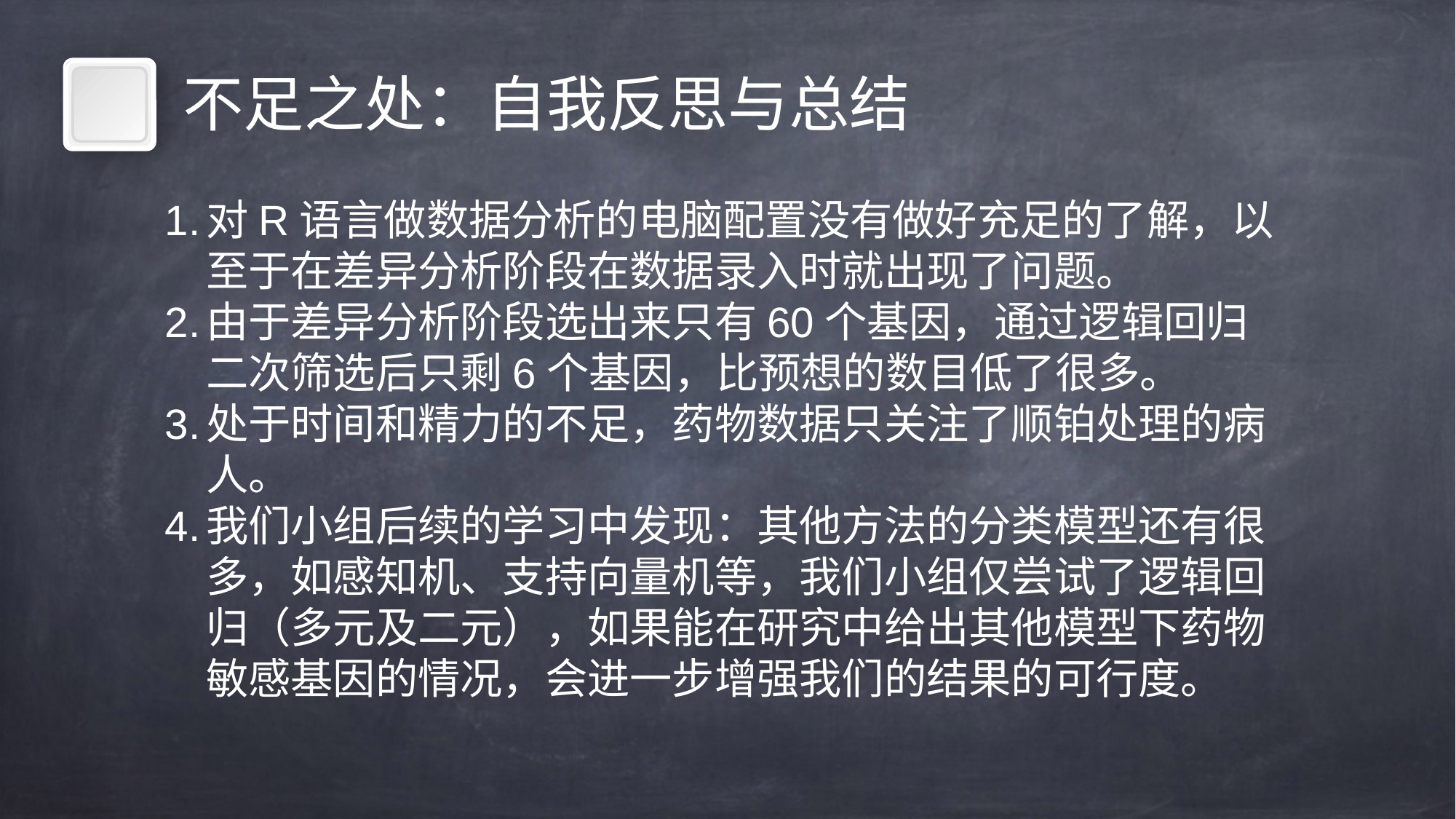

不足之处：自我反思与总结
对R语言做数据分析的电脑配置没有做好充足的了解，以至于在差异分析阶段在数据录入时就出现了问题。
由于差异分析阶段选出来只有60个基因，通过逻辑回归二次筛选后只剩6个基因，比预想的数目低了很多。
处于时间和精力的不足，药物数据只关注了顺铂处理的病人。
我们小组后续的学习中发现：其他方法的分类模型还有很多，如感知机、支持向量机等，我们小组仅尝试了逻辑回归（多元及二元），如果能在研究中给出其他模型下药物敏感基因的情况，会进一步增强我们的结果的可行度。